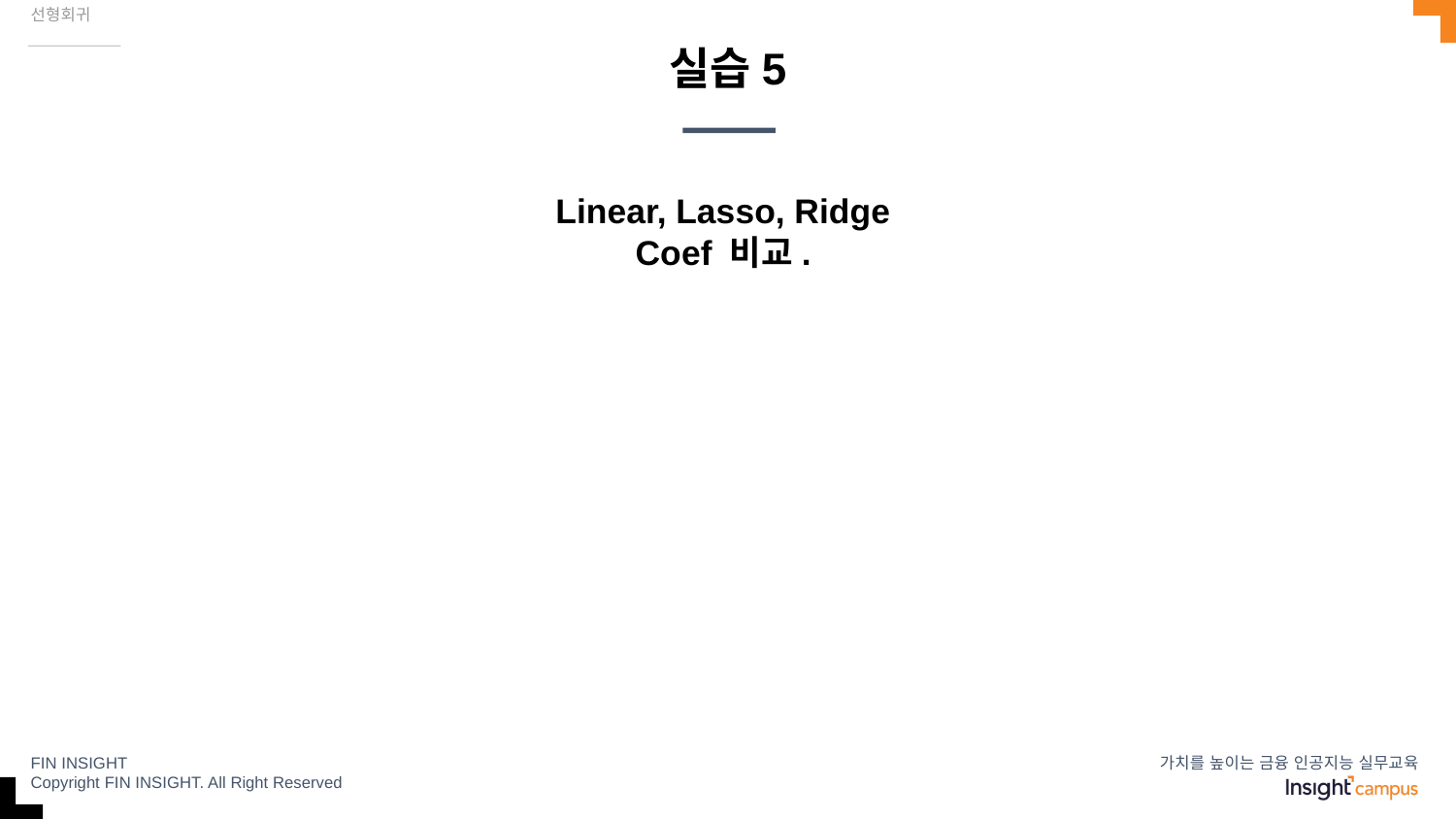

선형회귀
# 실습5
Linear, Lasso, Ridge
Coef 비교.